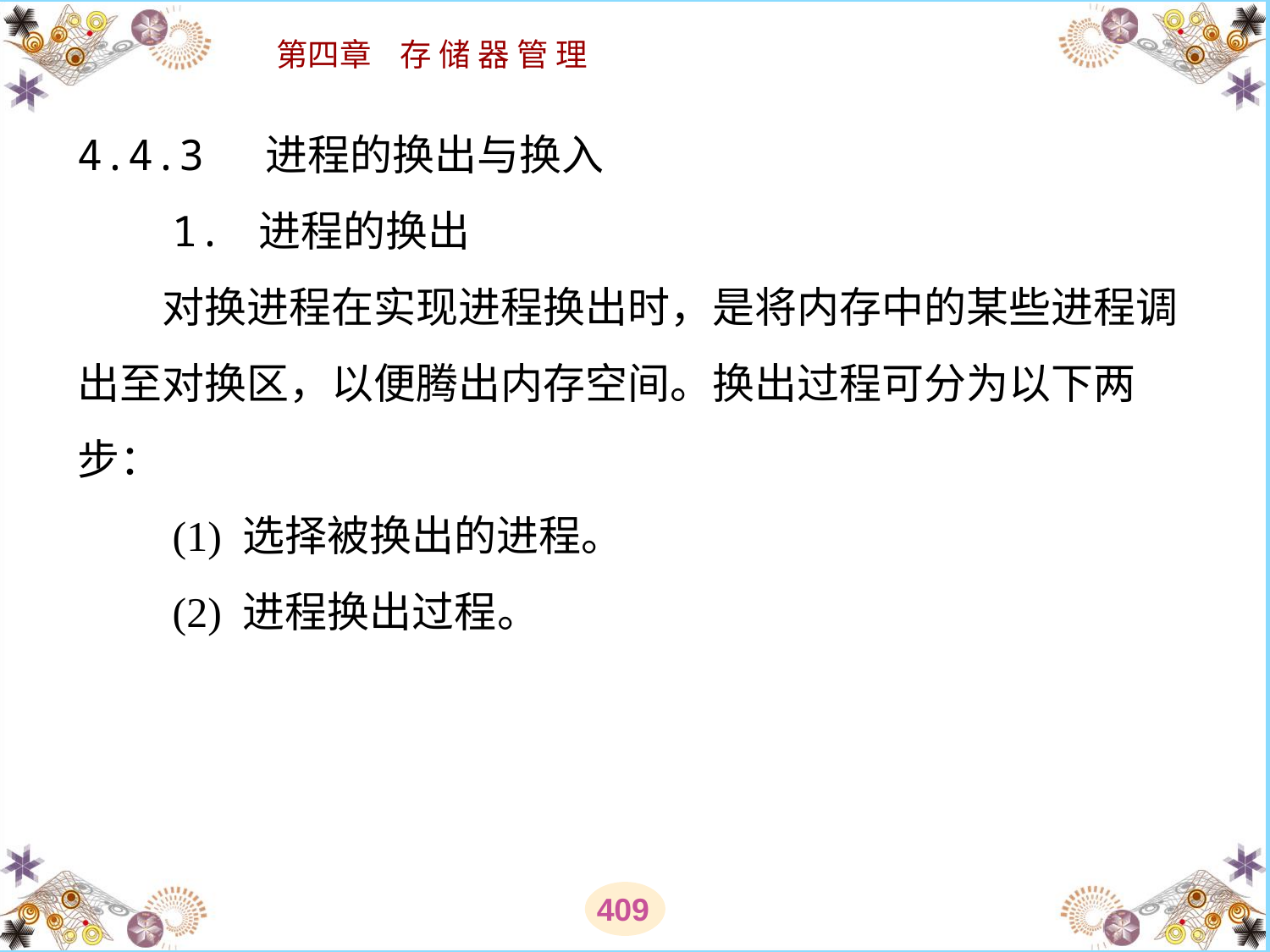

# 4.4.3  进程的换出与换入 　　1. 进程的换出 　　对换进程在实现进程换出时，是将内存中的某些进程调出至对换区，以便腾出内存空间。换出过程可分为以下两步： 　　(1) 选择被换出的进程。 　　(2) 进程换出过程。